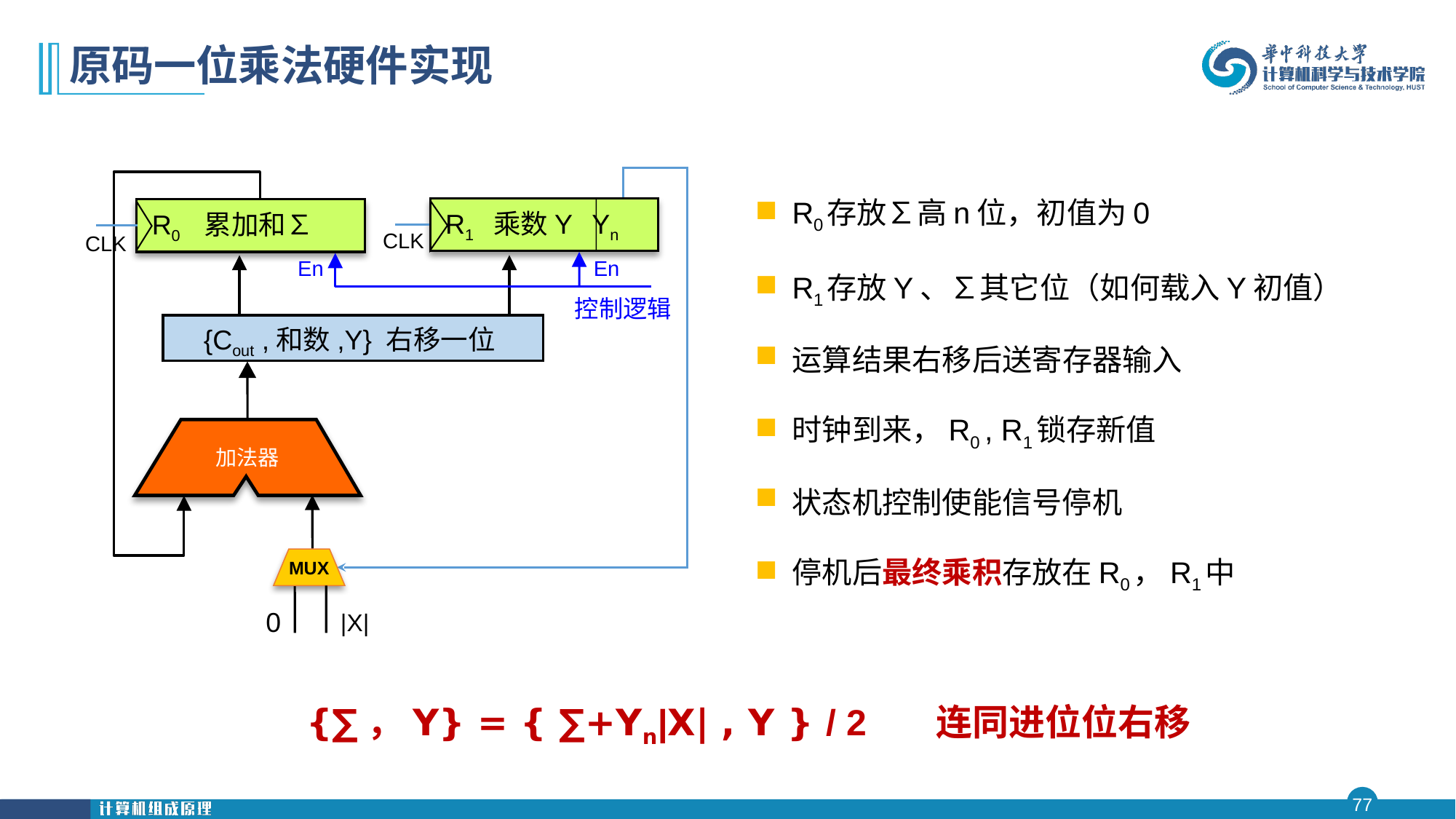

# 原码一位乘法硬件实现
R0存放∑高n位，初值为0
R1存放Y、∑其它位（如何载入Y初值）
运算结果右移后送寄存器输入
时钟到来，R0 , R1锁存新值
状态机控制使能信号停机
停机后最终乘积存放在R0，R1中

  R1   乘数Y   Yn

CLK
  R0    累加和∑

CLK
En
En

控制逻辑

{Cout ,和数,Y} 右移一位

加法器

MUX

0
|X|
{∑，Y} = { ∑+Yn|X| , Y } / 2      连同进位位右移